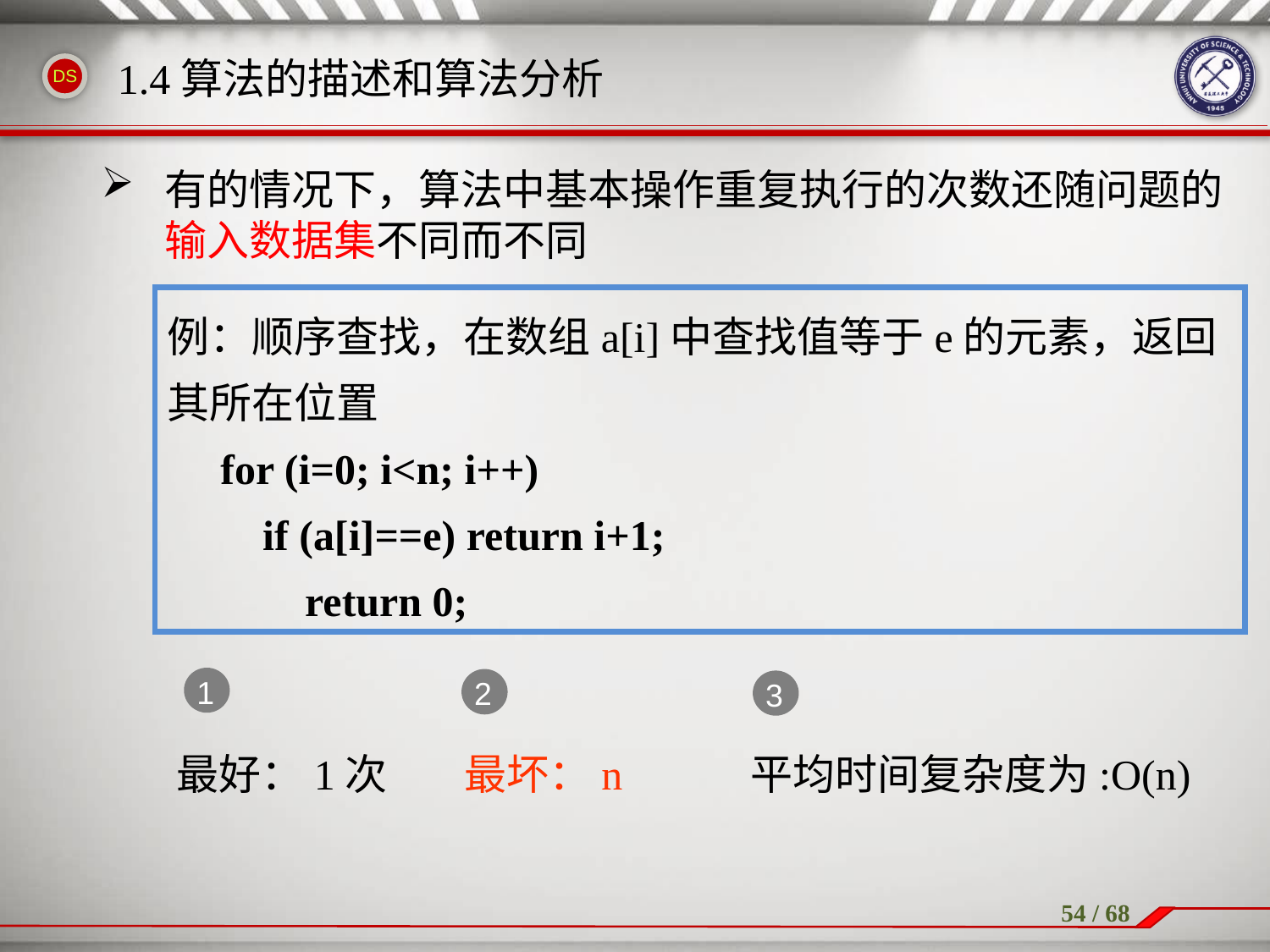

1.4算法的描述和算法分析
有的情况下，算法中基本操作重复执行的次数还随问题的输入数据集不同而不同

例：顺序查找，在数组a[i]中查找值等于e的元素，返回其所在位置
  for (i=0; i<n; i++)
      if (a[i]==e) return i+1;
          return 0;

1
最好：1次

2
最坏：n

3
平均时间复杂度为:O(n)